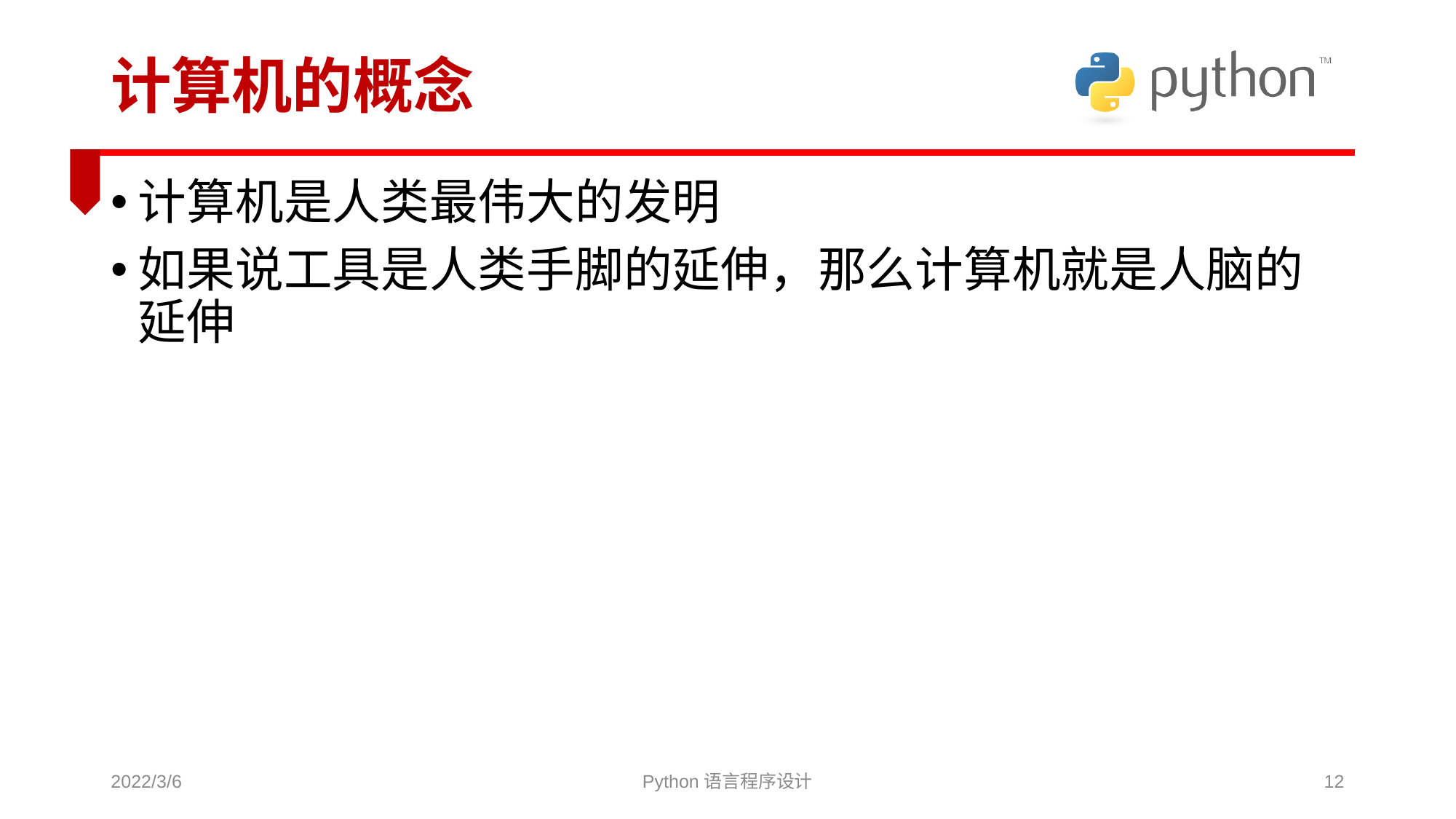

# 计算机的概念
计算机是人类最伟大的发明
如果说工具是人类手脚的延伸，那么计算机就是人脑的延伸
2022/3/6
Python语言程序设计
12